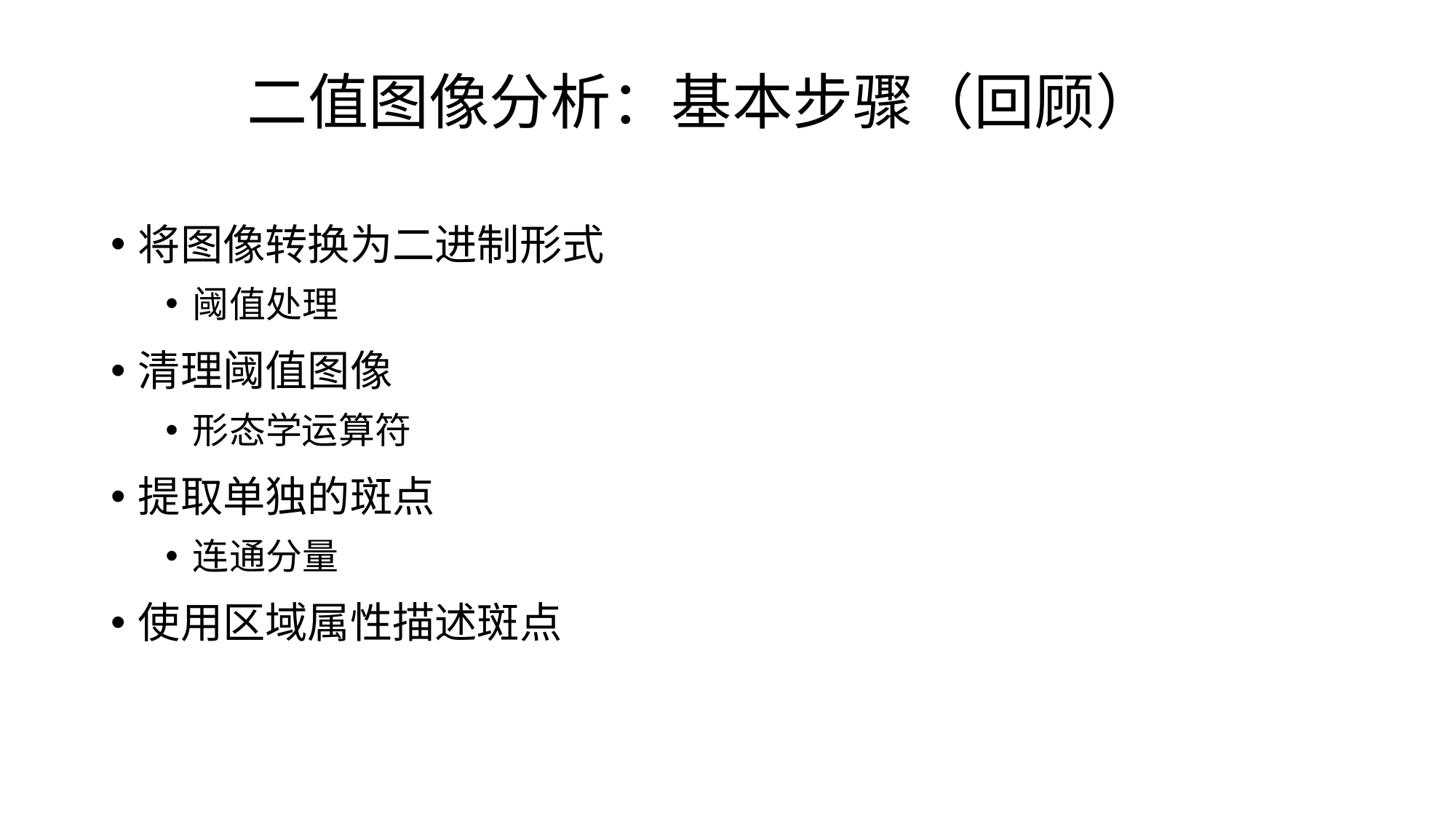

# 二值图像分析：基本步骤（回顾）
将图像转换为二进制形式
阈值处理
清理阈值图像
形态学运算符
提取单独的斑点
连通分量
使用区域属性描述斑点